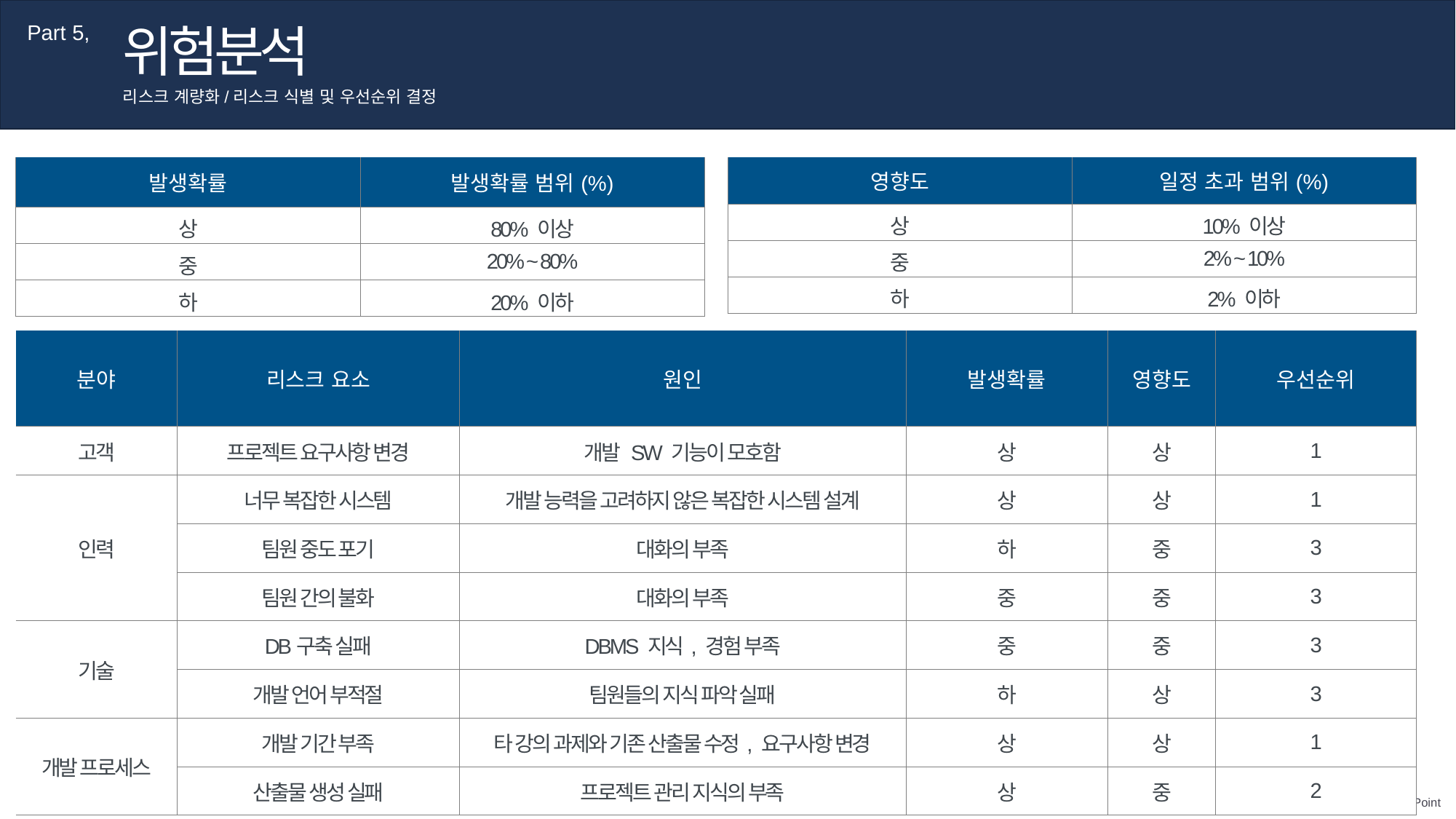

위험분석
Part 5,
리스크 계량화/리스크 식별 및 우선순위 결정
| 발생확률 | 발생확률 범위(%) |
| --- | --- |
| 상 | 80% 이상 |
| 중 | 20% ~ 80% |
| 하 | 20% 이하 |
| 영향도 | 일정 초과 범위(%) |
| --- | --- |
| 상 | 10% 이상 |
| 중 | 2% ~ 10% |
| 하 | 2% 이하 |
| 분야 | 리스크 요소 | 원인 | 발생확률 | 영향도 | 우선순위 |
| --- | --- | --- | --- | --- | --- |
| 고객 | 프로젝트 요구사항 변경 | 개발 SW 기능이 모호함 | 상 | 상 | 1 |
| 인력 | 너무 복잡한 시스템 | 개발 능력을 고려하지 않은 복잡한 시스템 설계 | 상 | 상 | 1 |
|  | 팀원 중도 포기 | 대화의 부족 | 하 | 중 | 3 |
|  | 팀원 간의 불화 | 대화의 부족 | 중 | 중 | 3 |
| 기술 | DB구축 실패 | DBMS 지식, 경험 부족 | 중 | 중 | 3 |
|  | 개발 언어 부적절 | 팀원들의 지식 파악 실패 | 하 | 상 | 3 |
| 개발 프로세스 | 개발 기간 부족 | 타 강의 과제와 기존 산출물 수정, 요구사항 변경 | 상 | 상 | 1 |
|  | 산출물 생성 실패 | 프로젝트 관리 지식의 부족 | 상 | 중 | 2 |